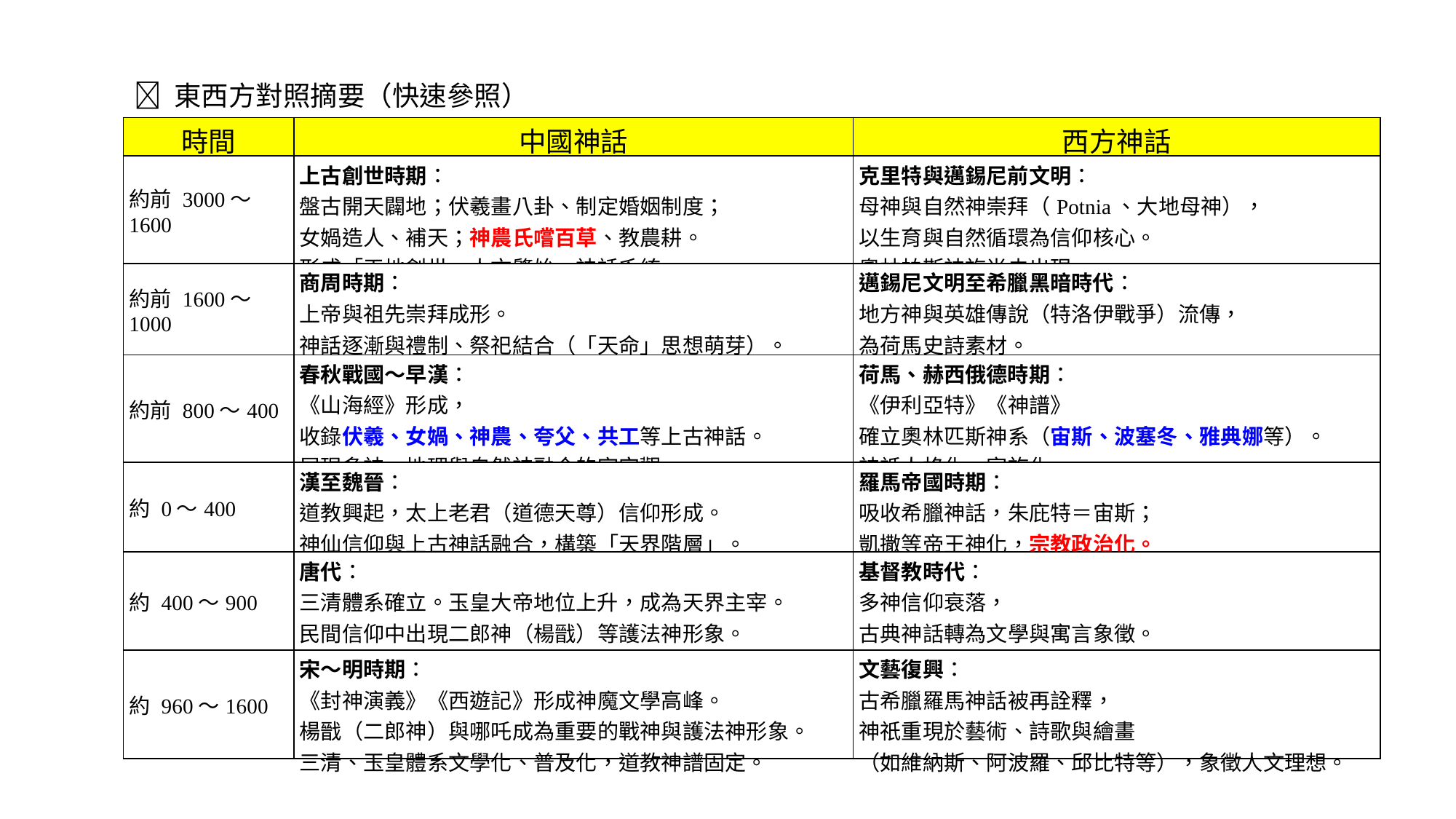

🧩 東西方對照摘要（快速參照）
| 時間 | 中國神話 | 西方神話 |
| --- | --- | --- |
| 約前 3000～1600 | 上古創世時期： 盤古開天闢地；伏羲畫八卦、制定婚姻制度； 女媧造人、補天；神農氏嚐百草、教農耕。 形成「天地創世、人文肇始」神話系統。 | 克里特與邁錫尼前文明： 母神與自然神崇拜（Potnia、大地母神）， 以生育與自然循環為信仰核心。 奧林帕斯神族尚未出現。 |
| 約前 1600～1000 | 商周時期： 上帝與祖先崇拜成形。 神話逐漸與禮制、祭祀結合（「天命」思想萌芽）。 | 邁錫尼文明至希臘黑暗時代： 地方神與英雄傳說（特洛伊戰爭）流傳， 為荷馬史詩素材。 |
| 約前 800～400 | 春秋戰國～早漢： 《山海經》形成， 收錄伏羲、女媧、神農、夸父、共工等上古神話。 展現多神、地理與自然神融合的宇宙觀。 | 荷馬、赫西俄德時期： 《伊利亞特》《神譜》 確立奧林匹斯神系（宙斯、波塞冬、雅典娜等）。 神祇人格化、家族化。 |
| 約 0～400 | 漢至魏晉： 道教興起，太上老君（道德天尊）信仰形成。 神仙信仰與上古神話融合，構築「天界階層」。 | 羅馬帝國時期： 吸收希臘神話，朱庇特＝宙斯； 凱撒等帝王神化，宗教政治化。 |
| 約 400～900 | 唐代： 三清體系確立。玉皇大帝地位上升，成為天界主宰。 民間信仰中出現二郎神（楊戩）等護法神形象。 | 基督教時代： 多神信仰衰落， 古典神話轉為文學與寓言象徵。 |
| 約 960～1600 | 宋～明時期： 《封神演義》《西遊記》形成神魔文學高峰。 楊戩（二郎神）與哪吒成為重要的戰神與護法神形象。 三清、玉皇體系文學化、普及化，道教神譜固定。 | 文藝復興： 古希臘羅馬神話被再詮釋， 神祇重現於藝術、詩歌與繪畫 （如維納斯、阿波羅、邱比特等），象徵人文理想。 |